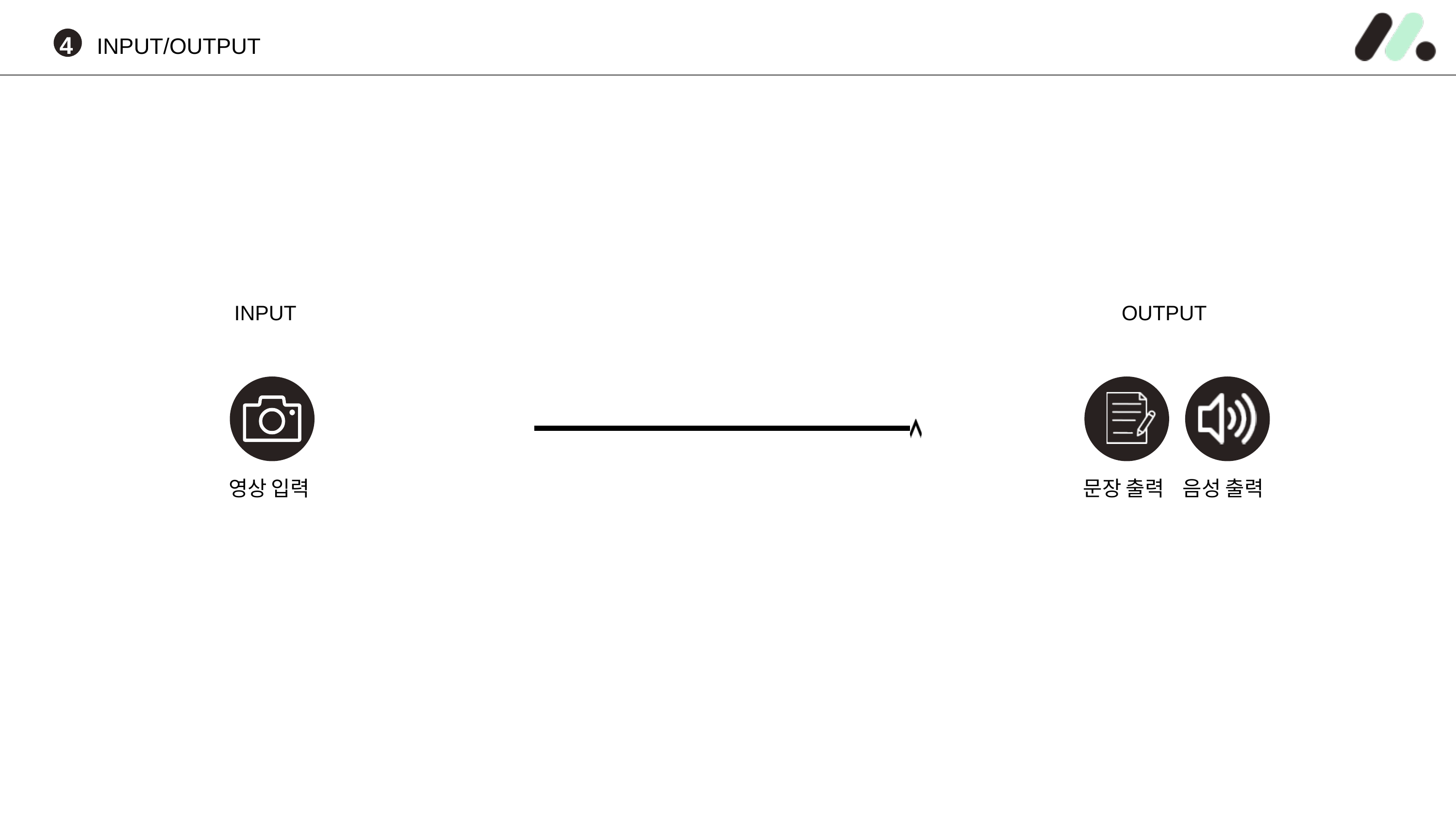

4
INPUT/OUTPUT

INPUT
OUTPUT

영상 입력

문장 출력
음성 출력